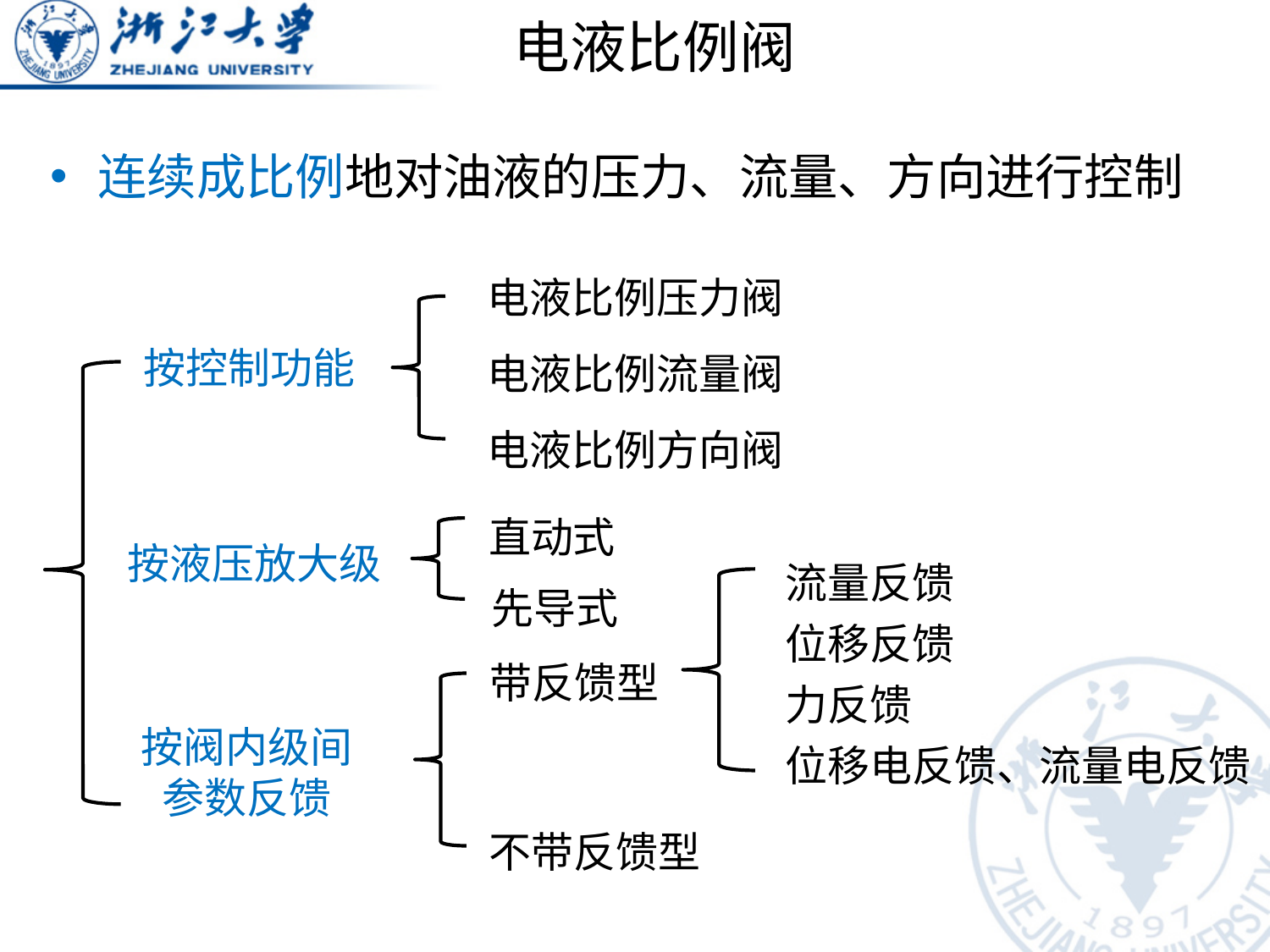

# 电液比例阀
连续成比例地对油液的压力、流量、方向进行控制
电液比例压力阀
电液比例流量阀
电液比例方向阀

按控制功能

直动式

按液压放大级
流量反馈
位移反馈
力反馈
位移电反馈、流量电反馈
先导式

带反馈型

按阀内级间参数反馈
不带反馈型